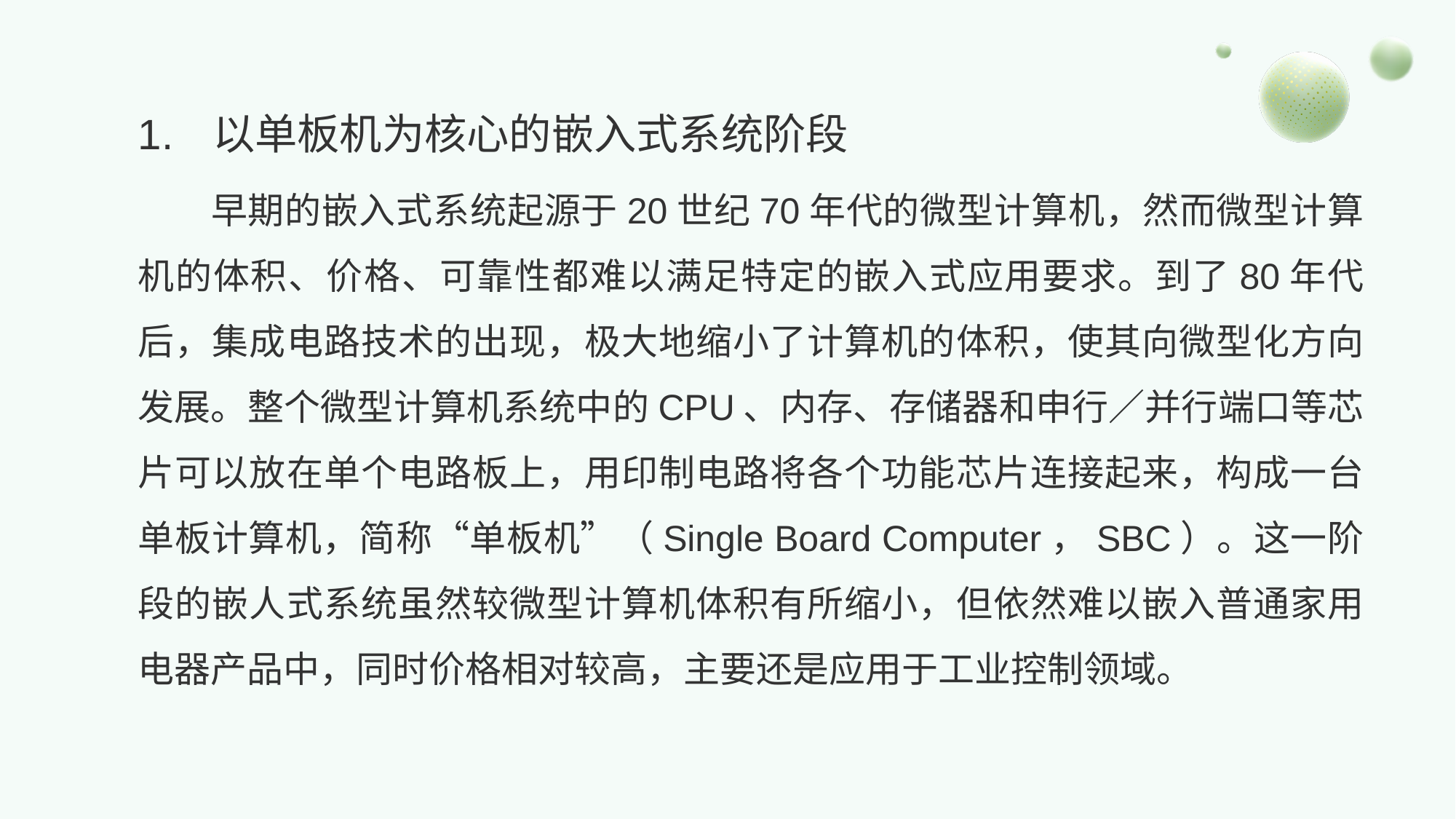

1.	  以单板机为核心的嵌入式系统阶段
早期的嵌入式系统起源于20世纪70年代的微型计算机，然而微型计算机的体积、价格、可靠性都难以满足特定的嵌入式应用要求。到了80年代后，集成电路技术的出现，极大地缩小了计算机的体积，使其向微型化方向发展。整个微型计算机系统中的CPU、内存、存储器和申行／并行端口等芯片可以放在单个电路板上，用印制电路将各个功能芯片连接起来，构成一台单板计算机，简称“单板机”（Single Board Computer，SBC）。这一阶段的嵌人式系统虽然较微型计算机体积有所缩小，但依然难以嵌入普通家用电器产品中，同时价格相对较高，主要还是应用于工业控制领域。